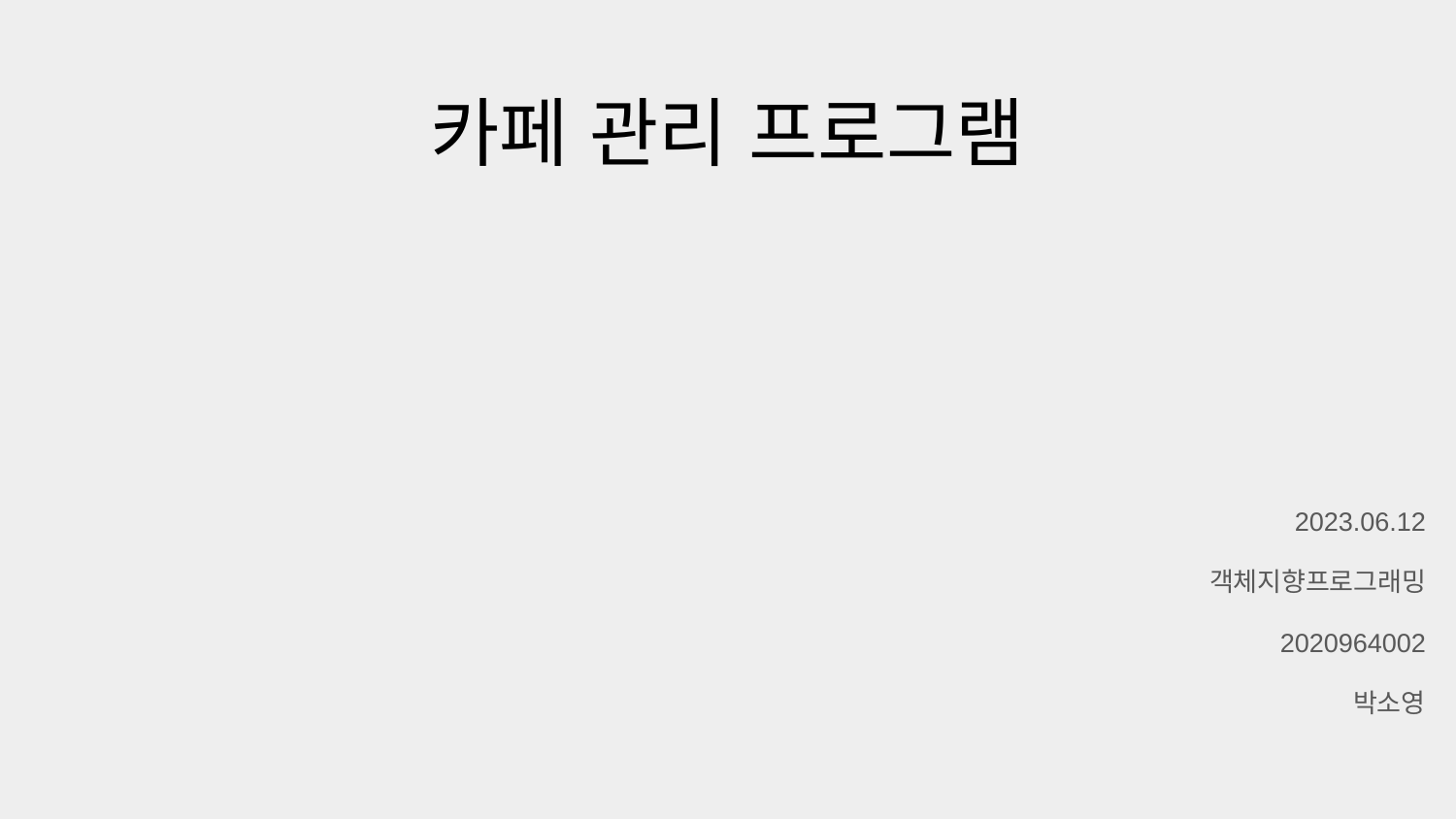

# 카페 관리 프로그램
2023.06.12
객체지향프로그래밍
2020964002
박소영